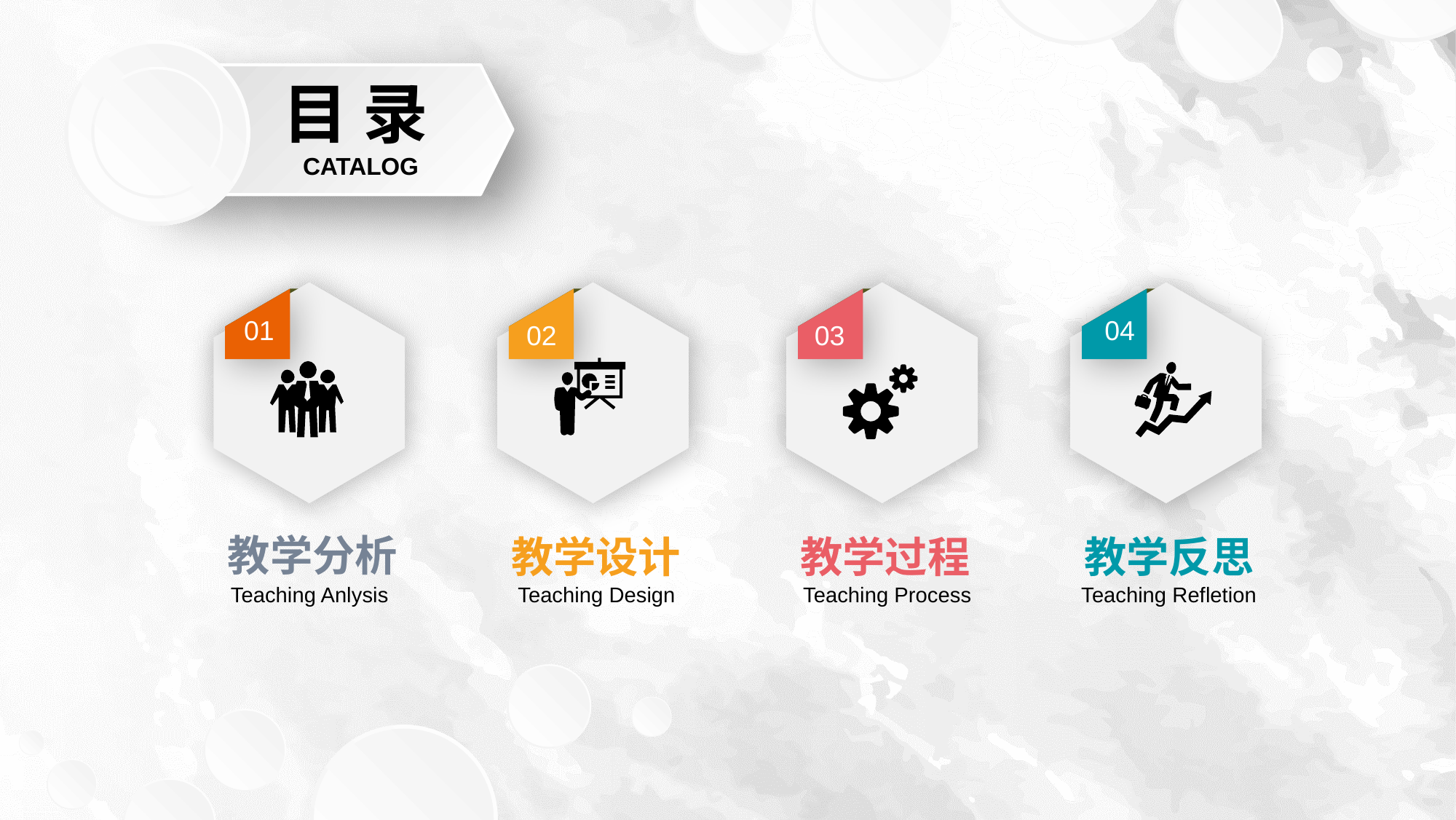

目 录

CATALOG

01

02

03

04

教学分析
教学设计
教学过程
教学反思
Teaching Anlysis
Teaching Design
Teaching Process
Teaching Refletion

延迟符